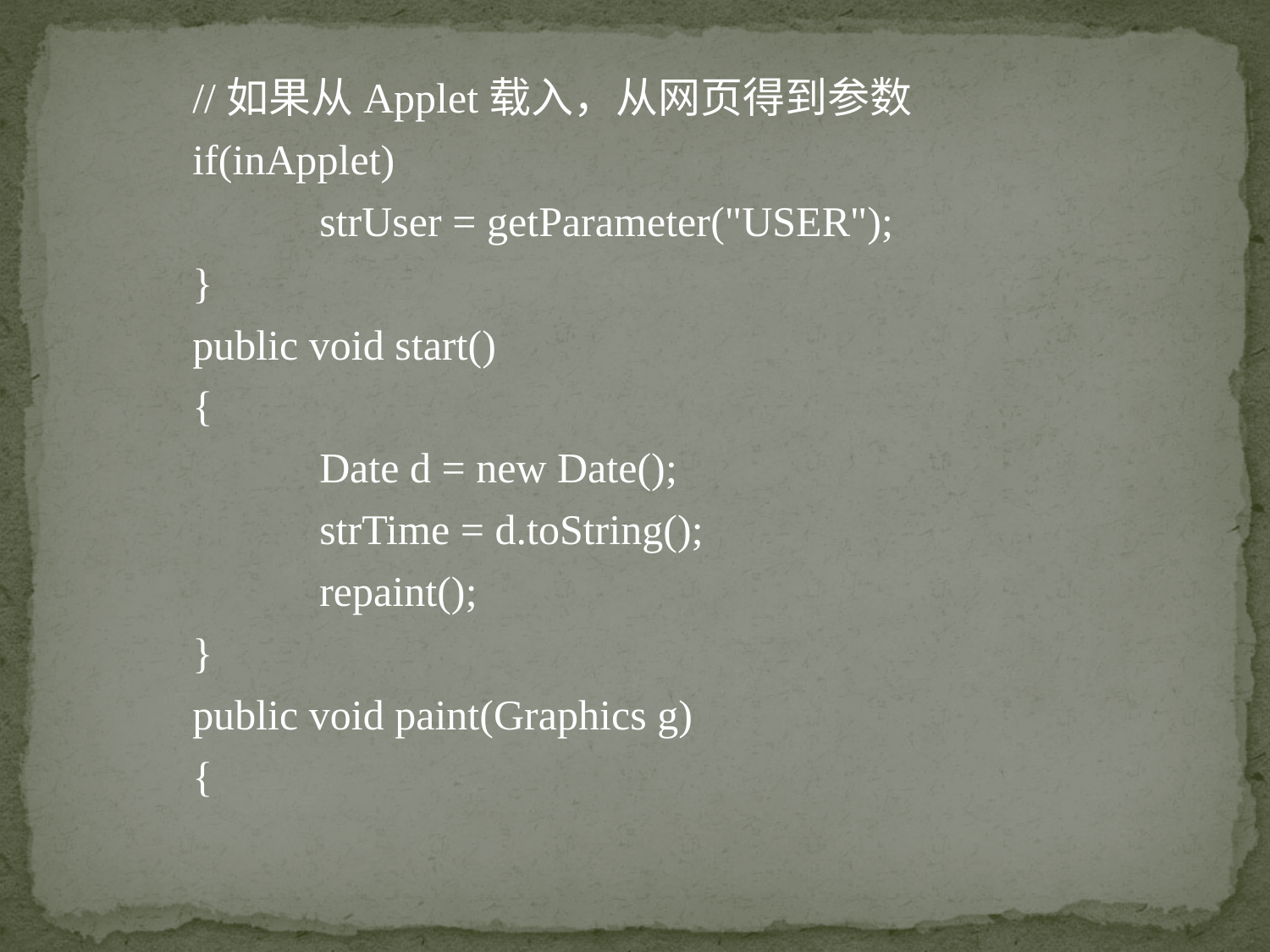

//如果从Applet载入，从网页得到参数
	if(inApplet)
		strUser = getParameter("USER");
	}
	public void start()
	{
		Date d = new Date();
		strTime = d.toString();
		repaint();
	}
	public void paint(Graphics g)
	{